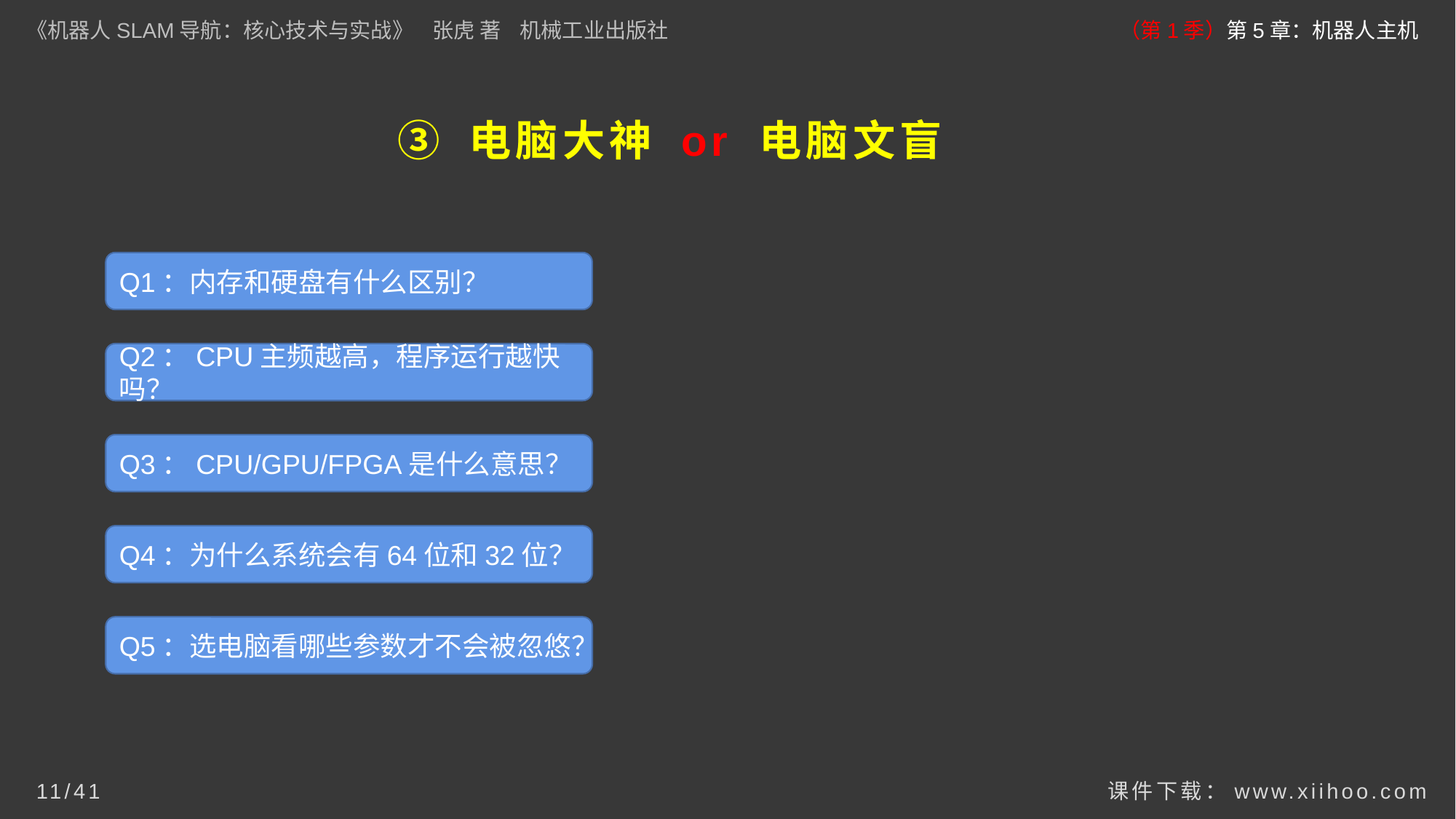

《机器人SLAM导航：核心技术与实战》    张虎 著    机械工业出版社
（第1季）第5章：机器人主机
# ③ 电脑大神 or 电脑文盲
Q1：内存和硬盘有什么区别？
Q2：CPU主频越高，程序运行越快吗？
Q3：CPU/GPU/FPGA是什么意思？
Q4：为什么系统会有64位和32位？
Q5：选电脑看哪些参数才不会被忽悠？
课件下载：www.xiihoo.com
11/41